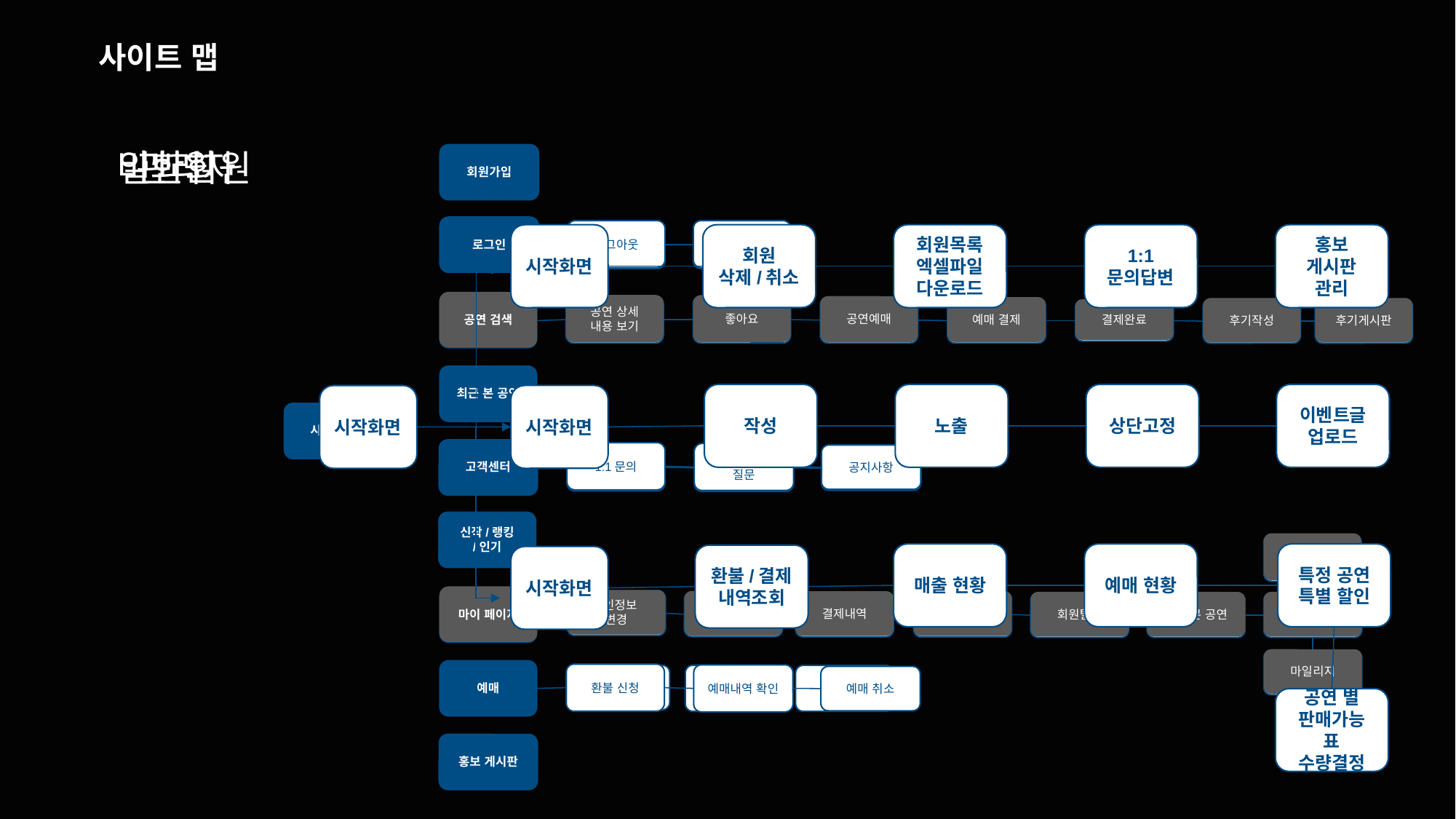

사이트 맵
비회원
관리자
일반회원
회원가입
회원가입
로그인
로그인
로그아웃
아이디/비밀번호 찾기
로그아웃
아이디/비밀번호 찾기
시작화면
회원
삭제/취소
회원목록
엑셀파일
다운로드
1:1
문의답변
홍보
게시판
관리
공연 검색
공연 검색
공연 상세
내용 보기
좋아요
공연 상세
내용 보기
공연예매
좋아요
공연예매
예매 결제
후기작성
후기게시판
예매 결제
후기작성
후기게시판
결제완료
결제완료
최근 본 공연
최근 본 공연
작성
노출
상단고정
이벤트글
업로드
시작화면
시작화면
시작화면
시작화면
고객센터
고객센터
1:1문의
자주 묻는
질문
1:1문의
자주묻는
질문
공지사항
공지사항
신작/랭킹
/인기
신작/랭킹
/인기
좋아요 목록
좋아요 목록
매출 현황
예매 현황
특정 공연
특별 할인
환불/결제
내역조회
시작화면
마이 페이지
마이페이지
개인정보
변경
개인정보
변경
맴버쉽
나의 후기
결제내역
회원탈퇴
최근 본 공연
회원권 구매
맴버쉽
나의 후기
결제내역
회원탈퇴
최근 본 공연
회원권 구매
마일리지
마일리지
예매
예매
환불 신청
예매내역 확인
예매
내역 확인
환불 신청
예매 취소
예매 취소
공연 별
판매가능표 수량결정
홍보 게시판
홍보 게시판